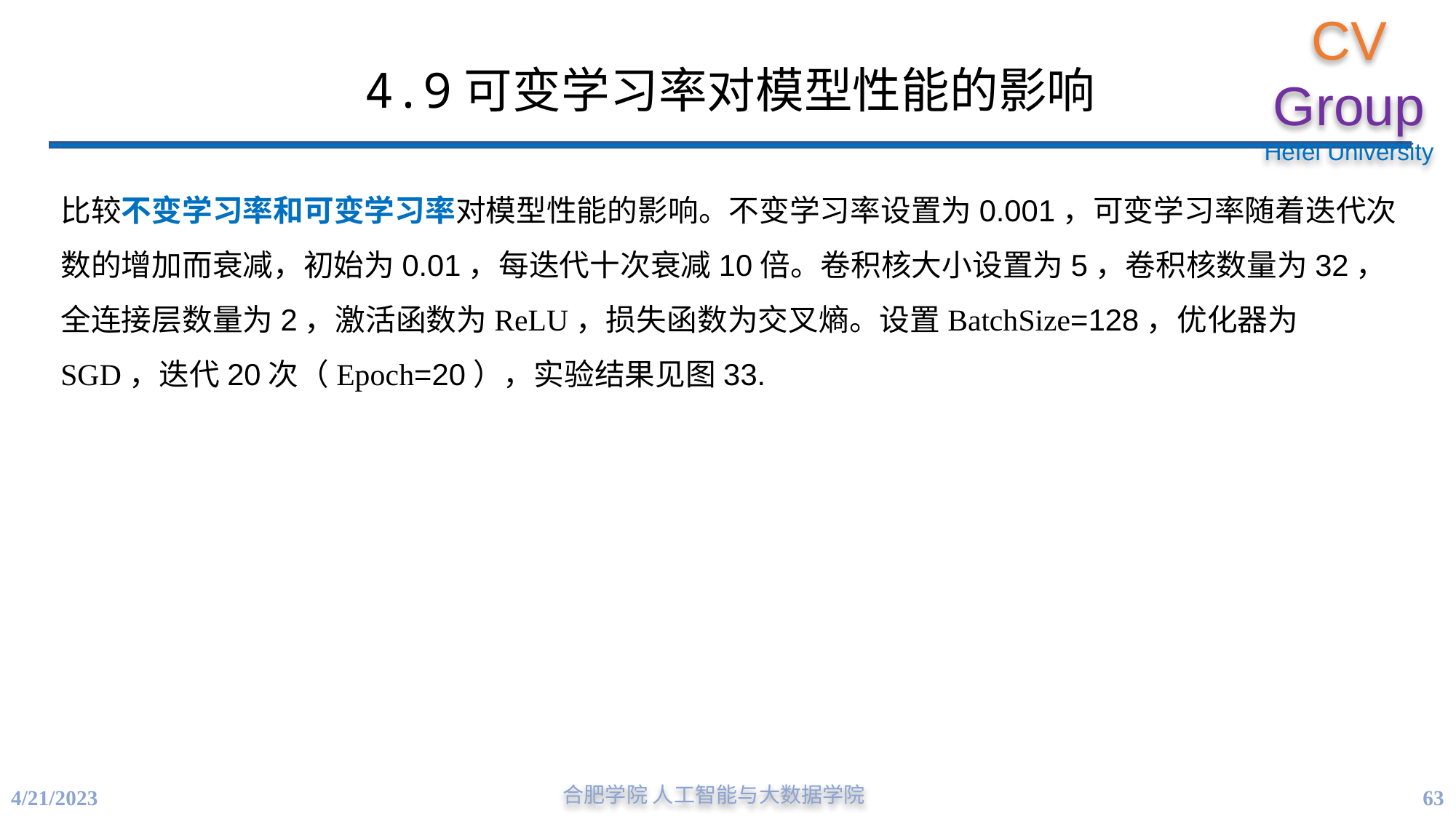

# 4.9可变学习率对模型性能的影响
比较不变学习率和可变学习率对模型性能的影响。不变学习率设置为0.001，可变学习率随着迭代次数的增加而衰减，初始为0.01，每迭代十次衰减10倍。卷积核大小设置为5，卷积核数量为32，全连接层数量为2，激活函数为ReLU，损失函数为交叉熵。设置BatchSize=128，优化器为SGD，迭代20次（Epoch=20），实验结果见图33.
63
4/21/2023
合肥学院 人工智能与大数据学院